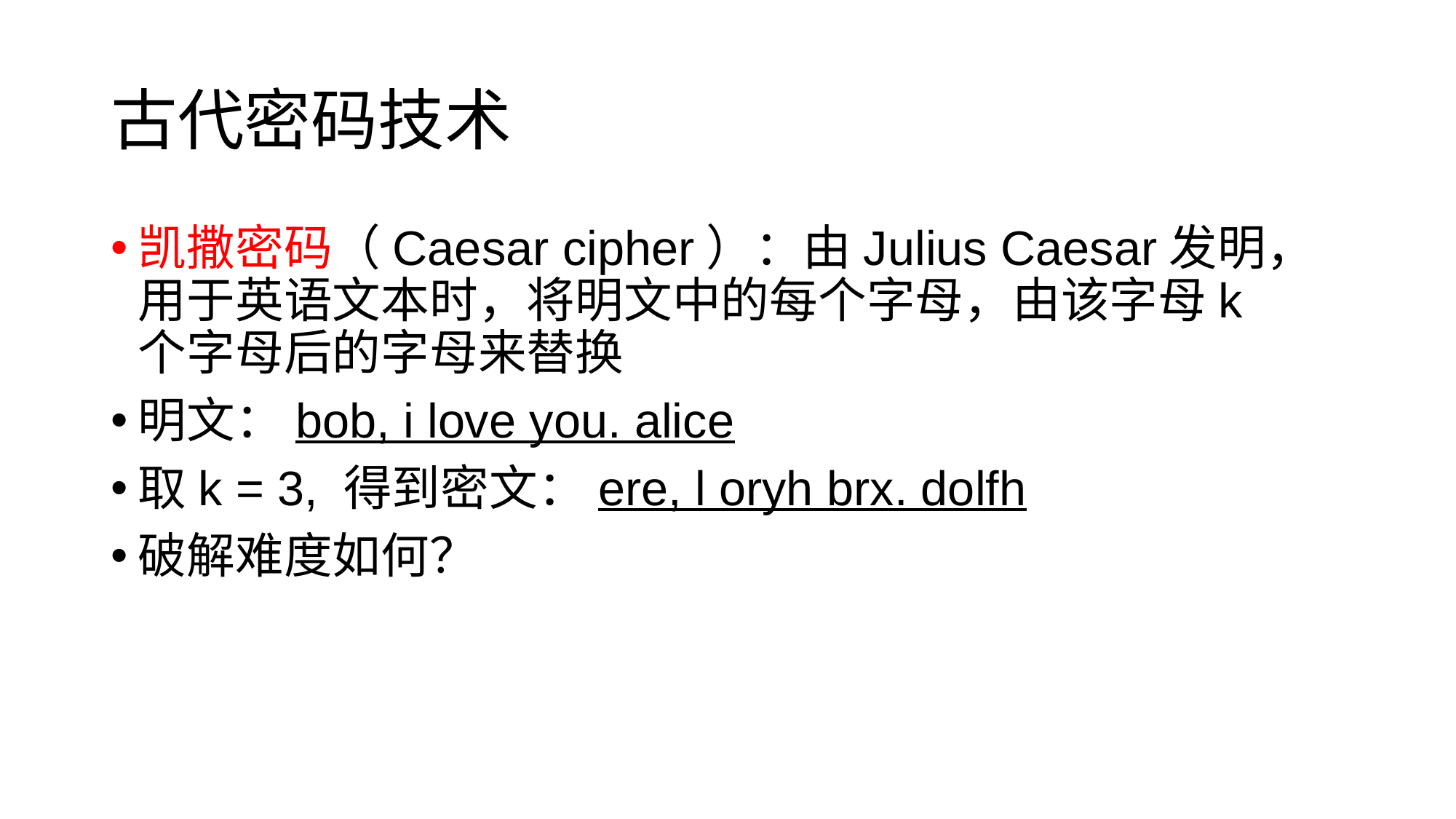

# 古代密码技术
凯撒密码（Caesar cipher）：由Julius Caesar发明，用于英语文本时，将明文中的每个字母，由该字母k个字母后的字母来替换
明文：bob, i love you. alice
取k = 3, 得到密文：ere, l oryh brx. dolfh
破解难度如何？